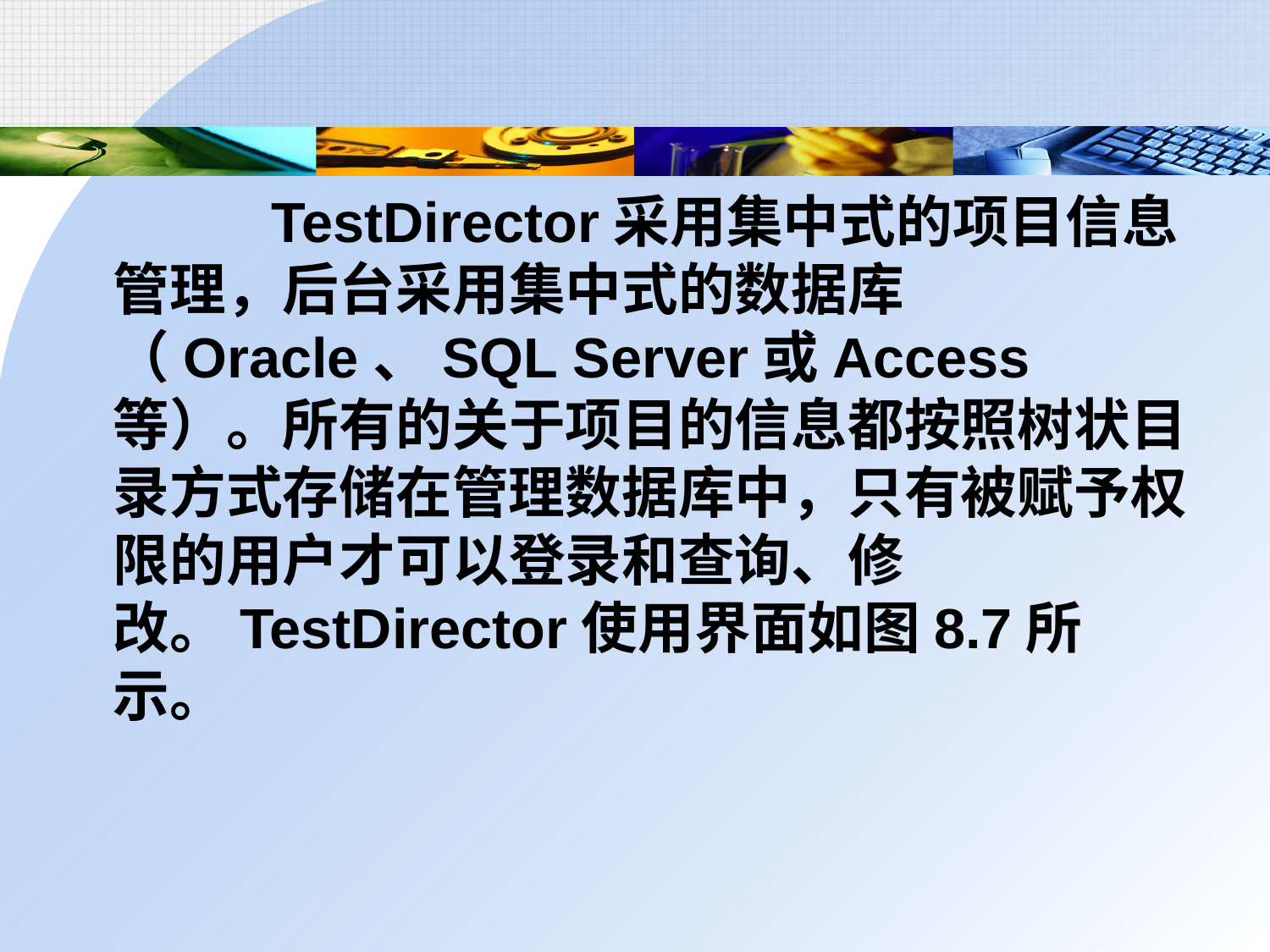

TestDirector采用集中式的项目信息管理，后台采用集中式的数据库（Oracle、SQL Server或Access等）。所有的关于项目的信息都按照树状目录方式存储在管理数据库中，只有被赋予权限的用户才可以登录和查询、修改。TestDirector使用界面如图8.7所示。